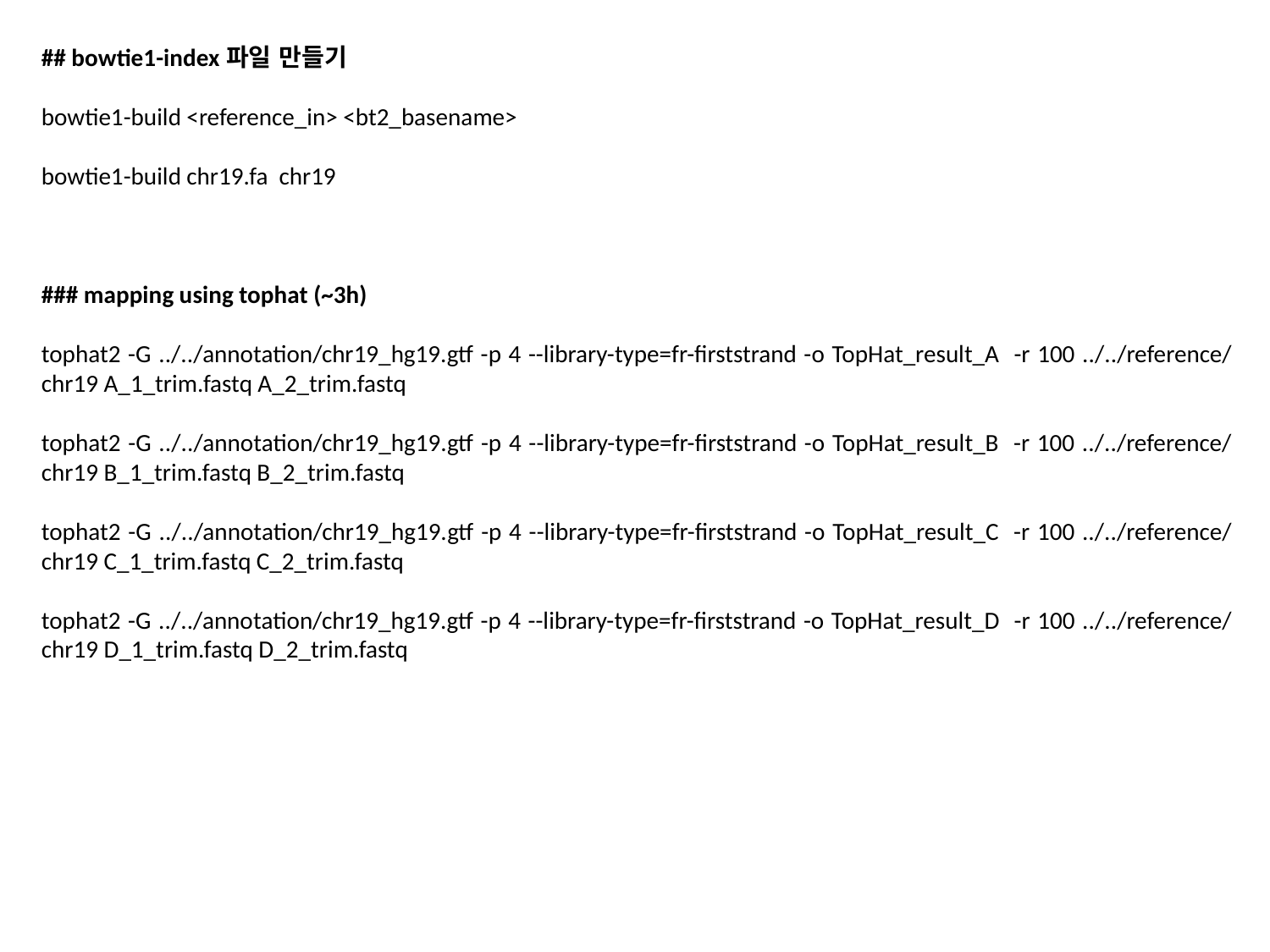

## bowtie1-index파일 만들기

bowtie1-build <reference_in> <bt2_basename>

bowtie1-build chr19.fa  chr19

### mapping using tophat (~3h)

tophat2 -G ../../annotation/chr19_hg19.gtf -p 4 --library-type=fr-firststrand -o TopHat_result_A  -r 100 ../../reference/chr19 A_1_trim.fastq A_2_trim.fastq

tophat2 -G ../../annotation/chr19_hg19.gtf -p 4 --library-type=fr-firststrand -o TopHat_result_B  -r 100 ../../reference/chr19 B_1_trim.fastq B_2_trim.fastq

tophat2 -G ../../annotation/chr19_hg19.gtf -p 4 --library-type=fr-firststrand -o TopHat_result_C  -r 100 ../../reference/chr19 C_1_trim.fastq C_2_trim.fastq

tophat2 -G ../../annotation/chr19_hg19.gtf -p 4 --library-type=fr-firststrand -o TopHat_result_D  -r 100 ../../reference/chr19 D_1_trim.fastq D_2_trim.fastq